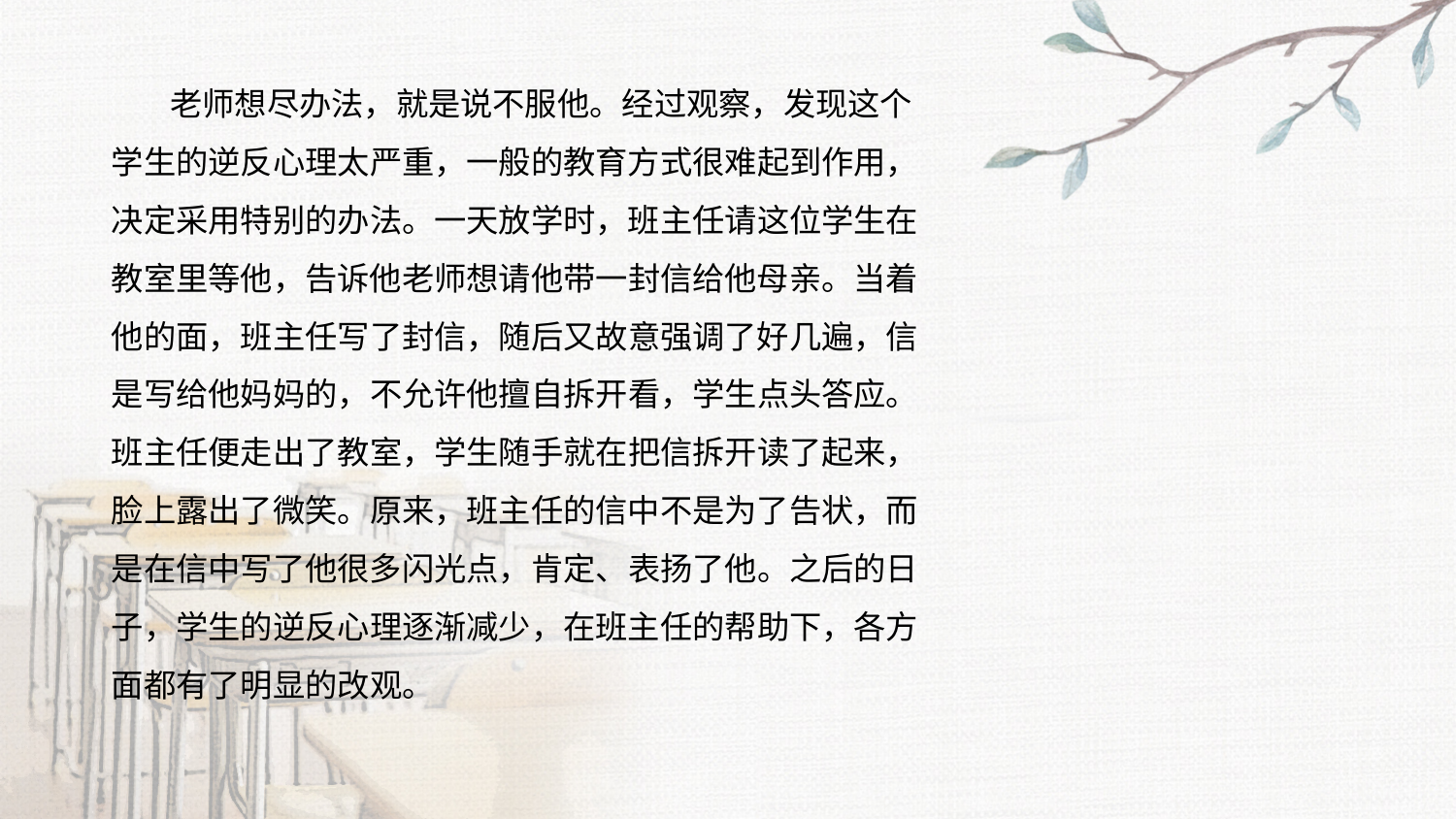

老师想尽办法，就是说不服他。经过观察，发现这个学生的逆反心理太严重，一般的教育方式很难起到作用，决定采用特别的办法。一天放学时，班主任请这位学生在教室里等他，告诉他老师想请他带一封信给他母亲。当着他的面，班主任写了封信，随后又故意强调了好几遍，信是写给他妈妈的，不允许他擅自拆开看，学生点头答应。班主任便走出了教室，学生随手就在把信拆开读了起来，脸上露出了微笑。原来，班主任的信中不是为了告状，而是在信中写了他很多闪光点，肯定、表扬了他。之后的日子，学生的逆反心理逐渐减少，在班主任的帮助下，各方面都有了明显的改观。